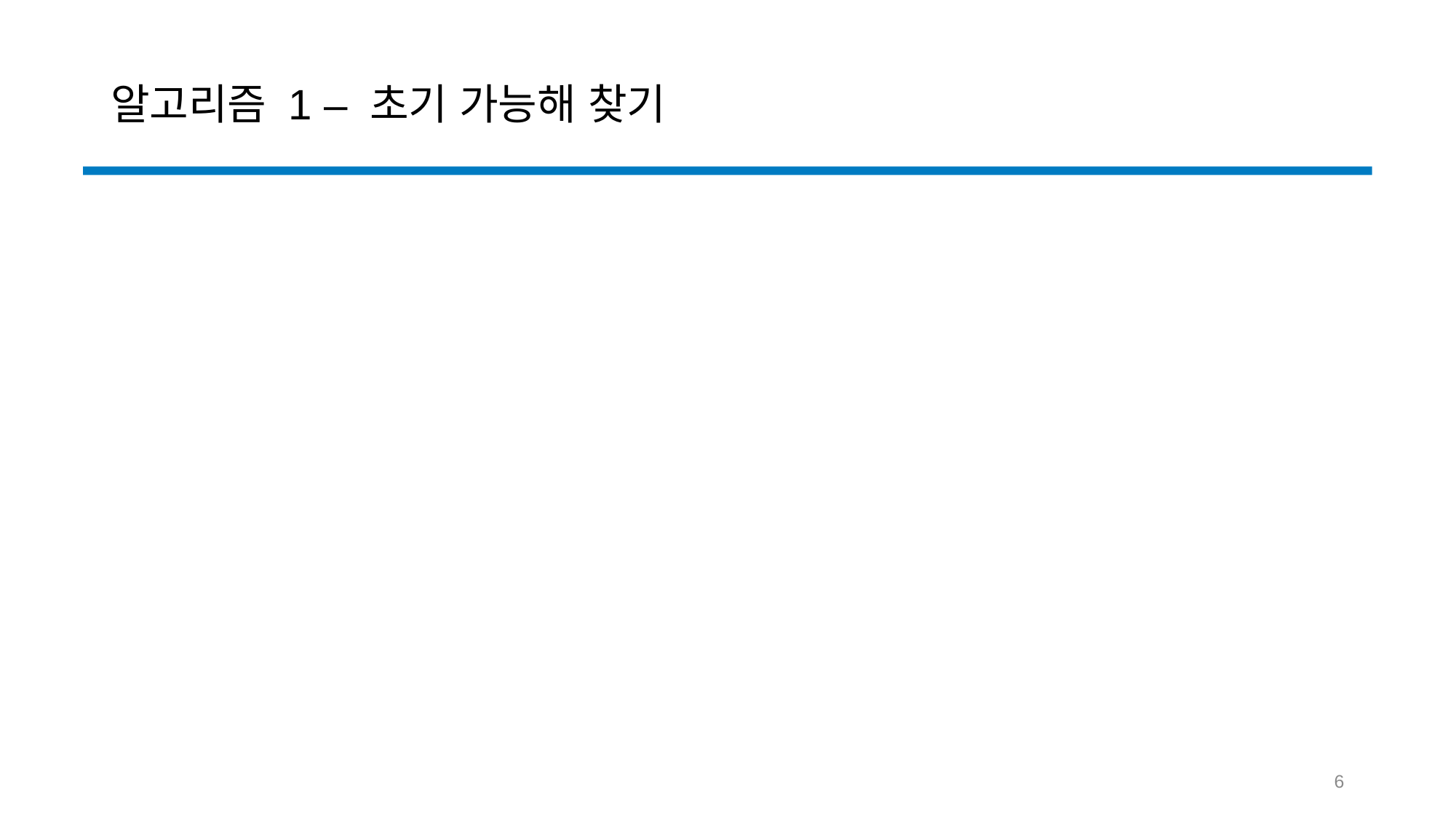

# 알고리즘 1 – 초기 가능해 찾기

6